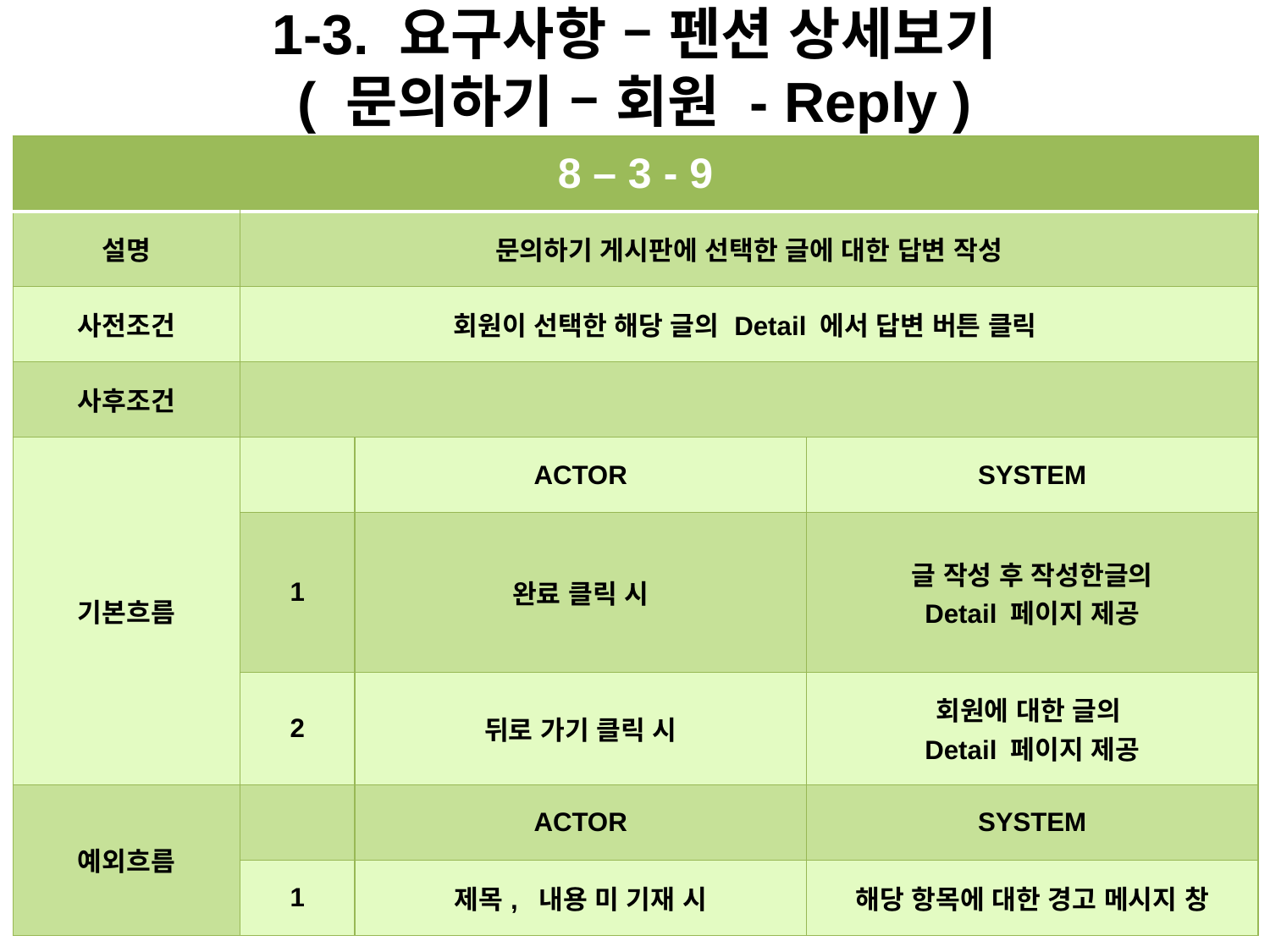

# 1-3. 요구사항 – 펜션 상세보기 ( 문의하기 – 회원 - Reply )
| 8 – 3 - 9 |  |  |  |
| --- | --- | --- | --- |
| 설명 | 문의하기 게시판에 선택한 글에 대한 답변 작성 |  |  |
| 사전조건 | 회원이 선택한 해당 글의 Detail 에서 답변 버튼 클릭 |  |  |
| 사후조건 |  |  |  |
| 기본흐름 |  | ACTOR | SYSTEM |
|  | 1 | 완료 클릭 시 | 글 작성 후 작성한글의 Detail 페이지 제공 |
|  | 2 | 뒤로 가기 클릭 시 | 회원에 대한 글의 Detail 페이지 제공 |
| 예외흐름 |  | ACTOR | SYSTEM |
|  | 1 | 제목, 내용 미 기재 시 | 해당 항목에 대한 경고 메시지 창 |